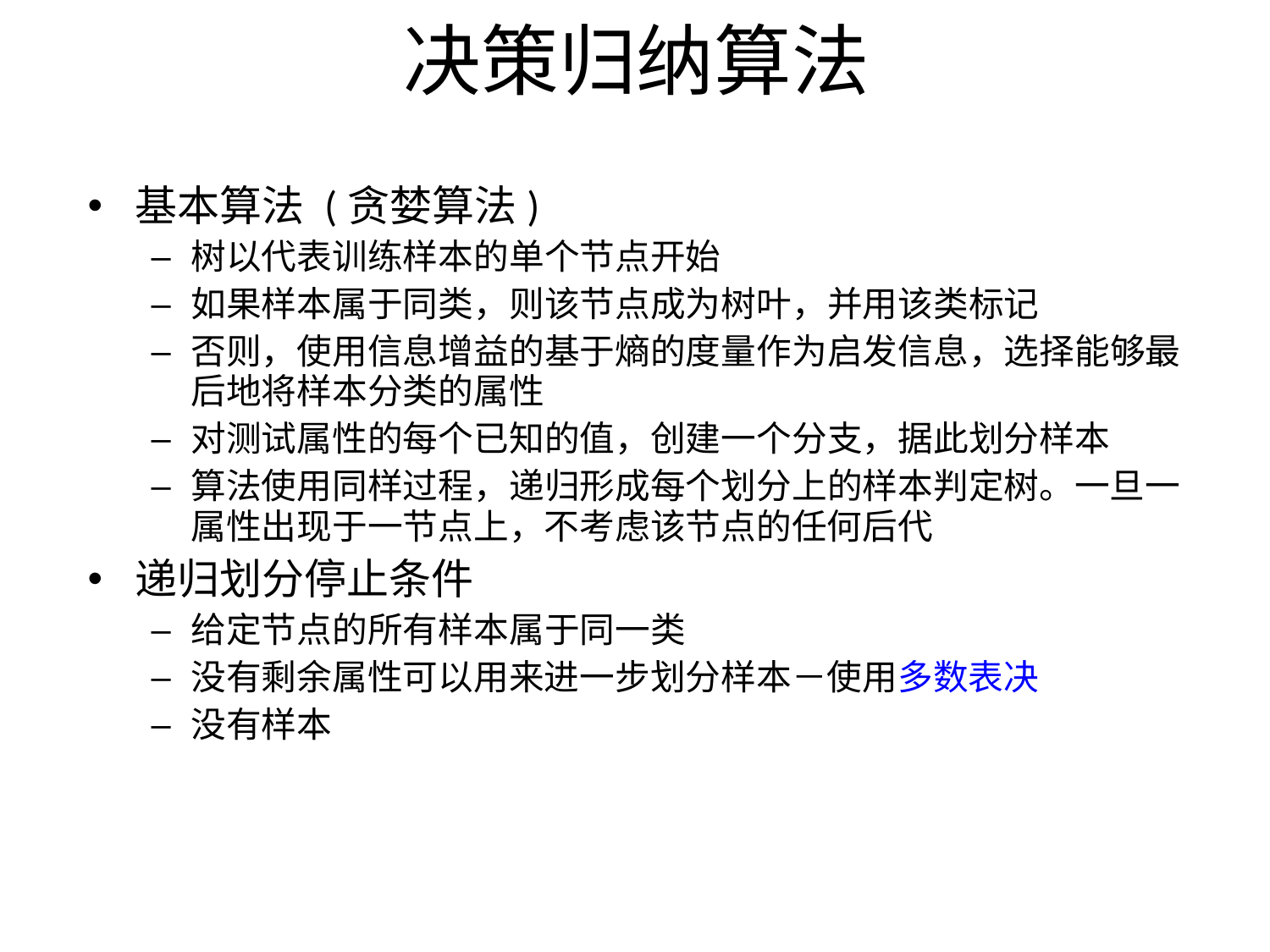

决策归纳算法
基本算法 (贪婪算法)
树以代表训练样本的单个节点开始
如果样本属于同类，则该节点成为树叶，并用该类标记
否则，使用信息增益的基于熵的度量作为启发信息，选择能够最后地将样本分类的属性
对测试属性的每个已知的值，创建一个分支，据此划分样本
算法使用同样过程，递归形成每个划分上的样本判定树。一旦一属性出现于一节点上，不考虑该节点的任何后代
递归划分停止条件
给定节点的所有样本属于同一类
没有剩余属性可以用来进一步划分样本－使用多数表决
没有样本